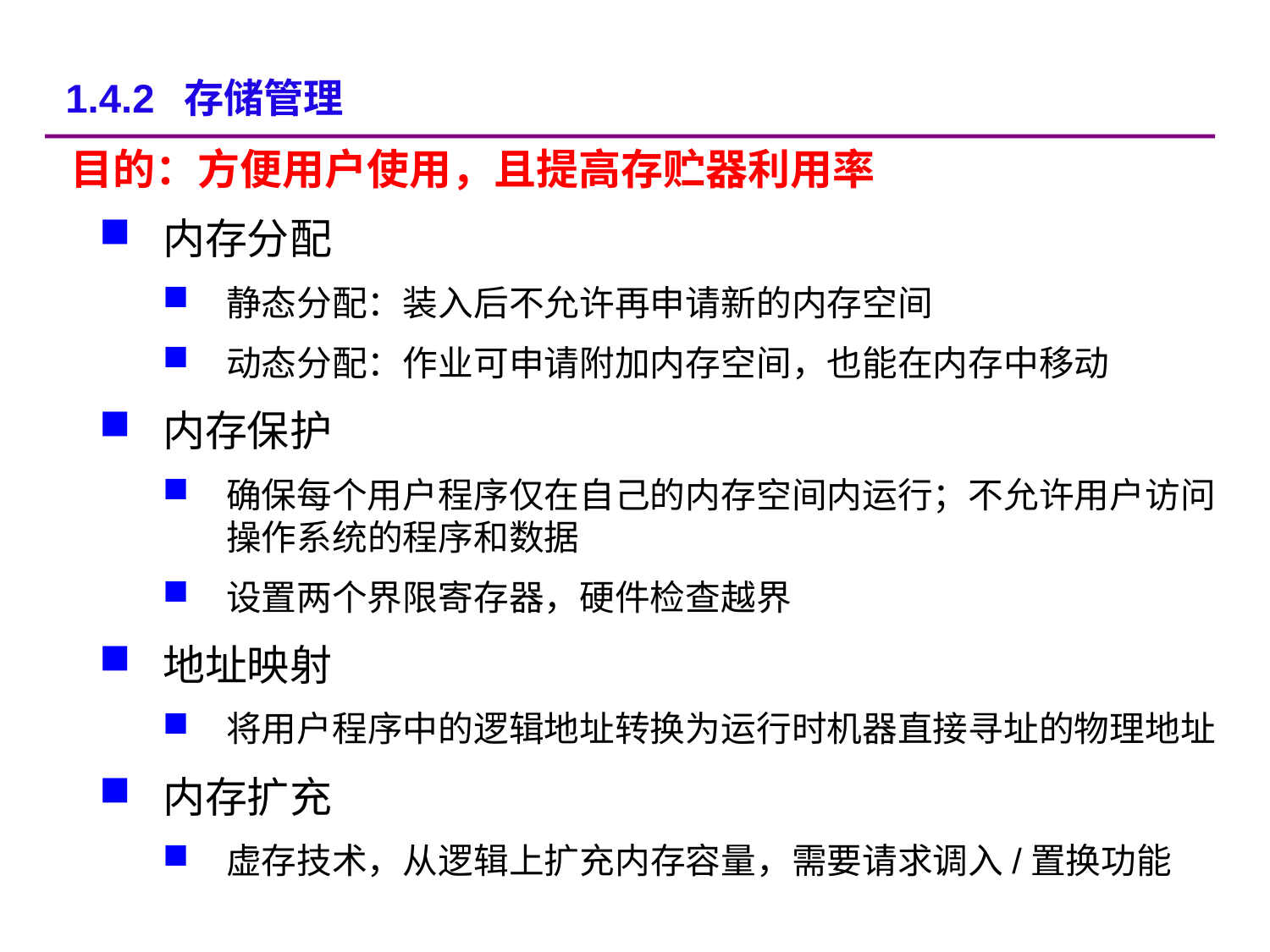

# 1.4.2  存储管理
目的：方便用户使用，且提高存贮器利用率

内存分配
静态分配：装入后不允许再申请新的内存空间
动态分配：作业可申请附加内存空间，也能在内存中移动
内存保护
确保每个用户程序仅在自己的内存空间内运行；不允许用户访问操作系统的程序和数据
设置两个界限寄存器，硬件检查越界
地址映射
将用户程序中的逻辑地址转换为运行时机器直接寻址的物理地址
内存扩充
虚存技术，从逻辑上扩充内存容量，需要请求调入/置换功能